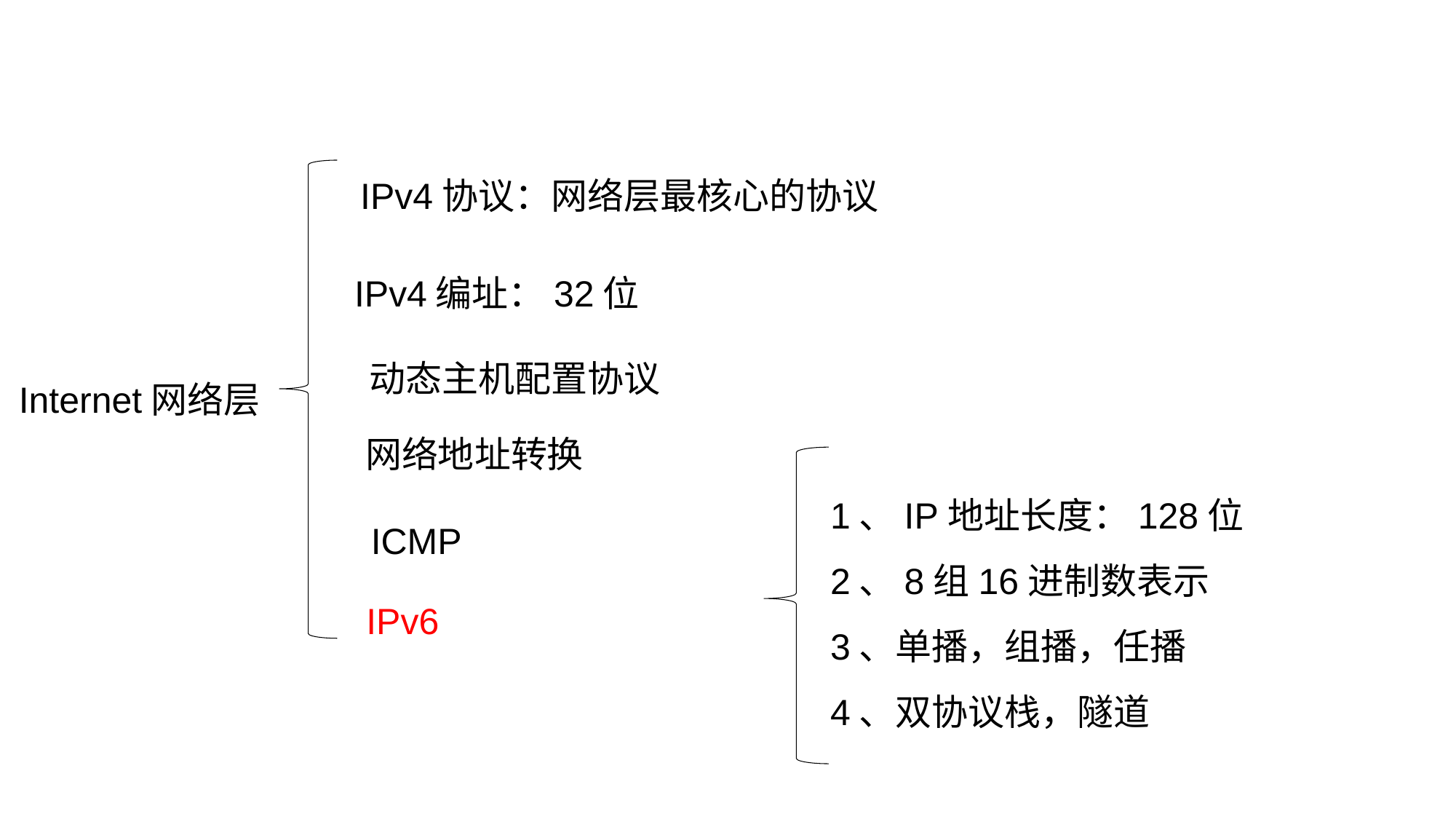

IPv4协议：网络层最核心的协议

IPv4编址：32位
动态主机配置协议
Internet网络层
网络地址转换

1、IP地址长度：128位
2、8组16进制数表示
3、单播，组播，任播
4、双协议栈，隧道
ICMP
IPv6